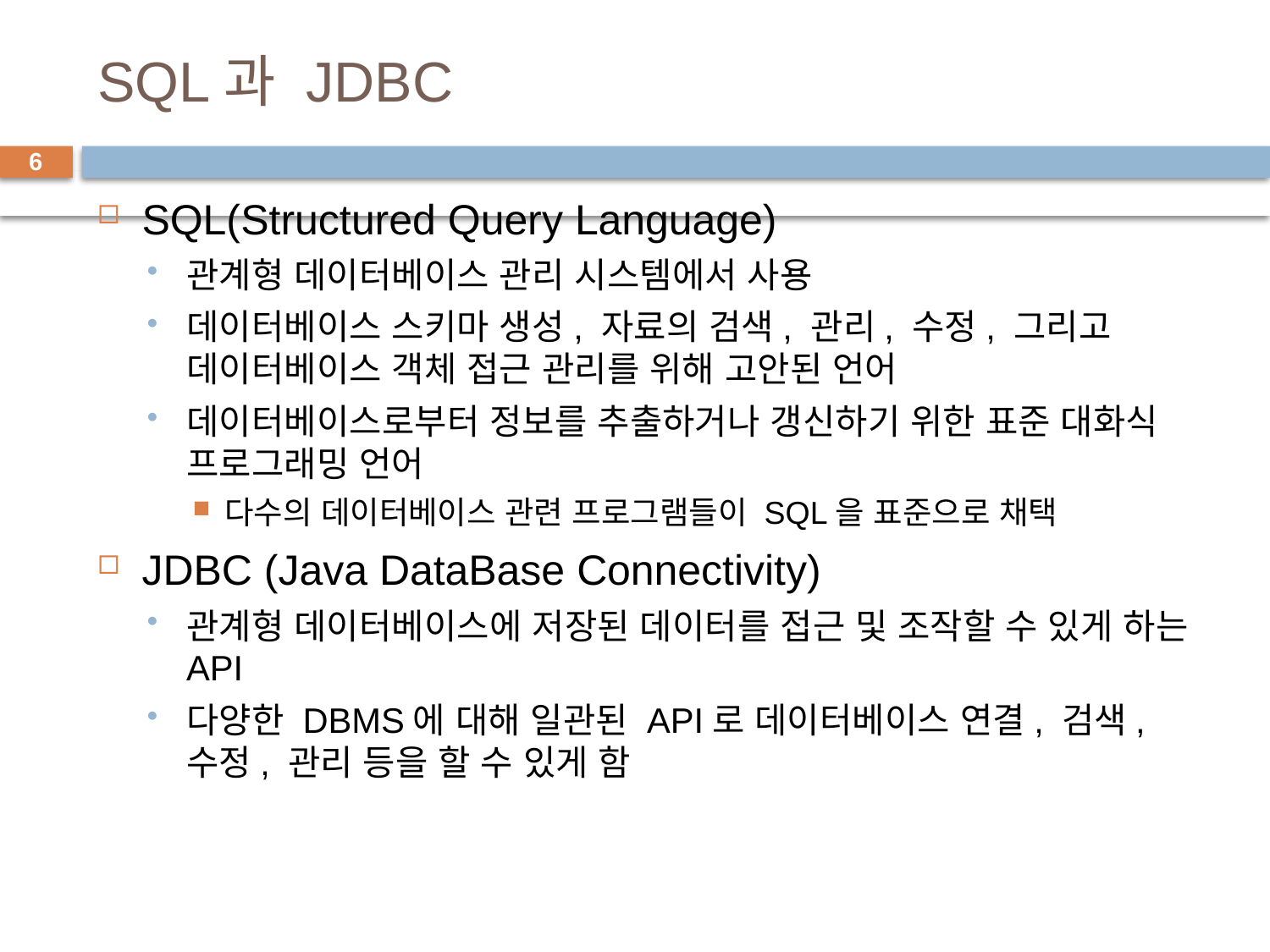

# SQL과 JDBC
6
SQL(Structured Query Language)
관계형 데이터베이스 관리 시스템에서 사용
데이터베이스 스키마 생성, 자료의 검색, 관리, 수정, 그리고 데이터베이스 객체 접근 관리를 위해 고안된 언어
데이터베이스로부터 정보를 추출하거나 갱신하기 위한 표준 대화식 프로그래밍 언어
다수의 데이터베이스 관련 프로그램들이 SQL을 표준으로 채택
JDBC (Java DataBase Connectivity)
관계형 데이터베이스에 저장된 데이터를 접근 및 조작할 수 있게 하는 API
다양한 DBMS에 대해 일관된 API로 데이터베이스 연결, 검색, 수정, 관리 등을 할 수 있게 함